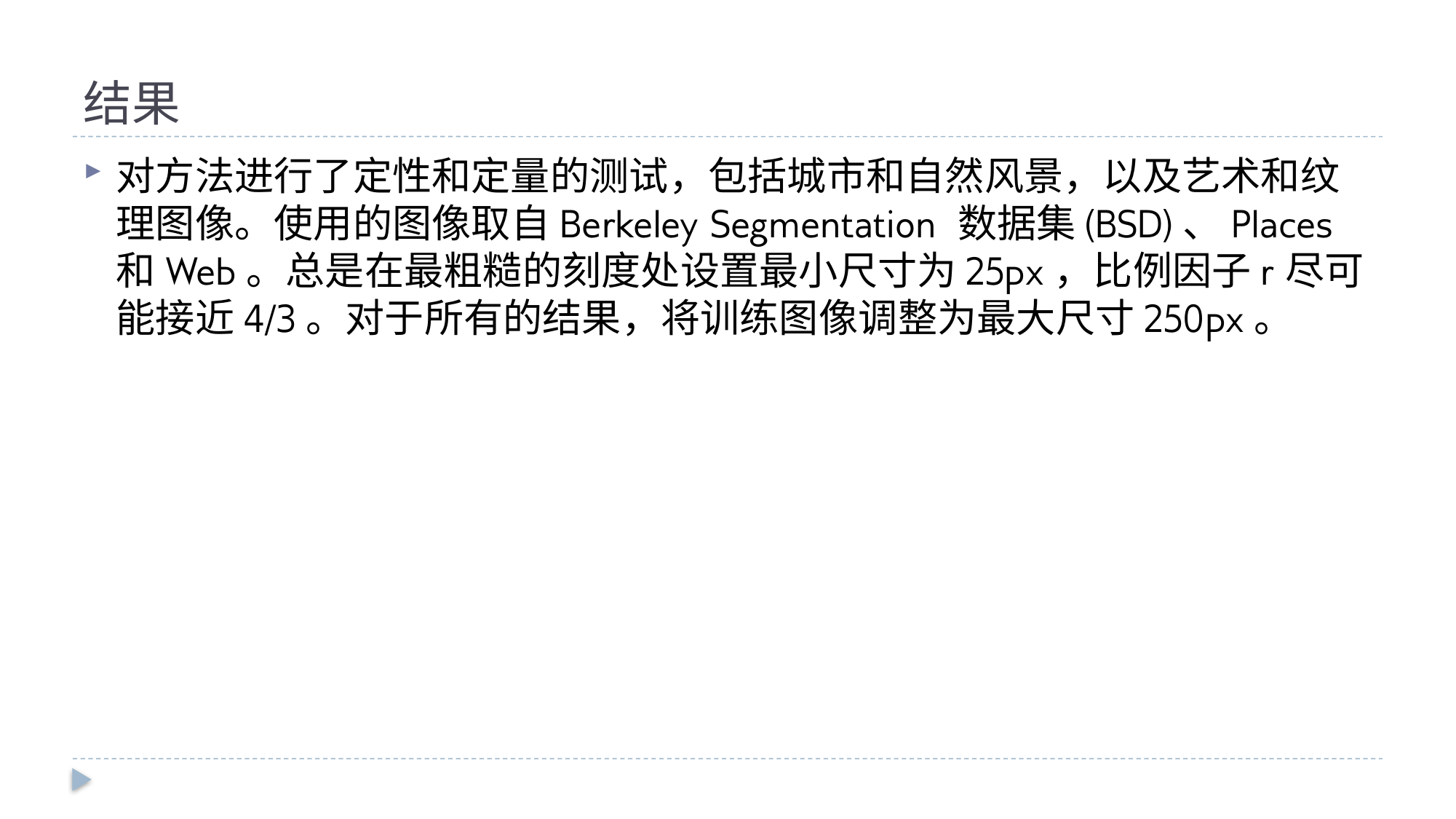

# 结果
对方法进行了定性和定量的测试，包括城市和自然风景，以及艺术和纹理图像。使用的图像取自Berkeley Segmentation 数据集(BSD)、Places和Web。总是在最粗糙的刻度处设置最小尺寸为25px，比例因子r尽可能接近4/3。对于所有的结果，将训练图像调整为最大尺寸250px。